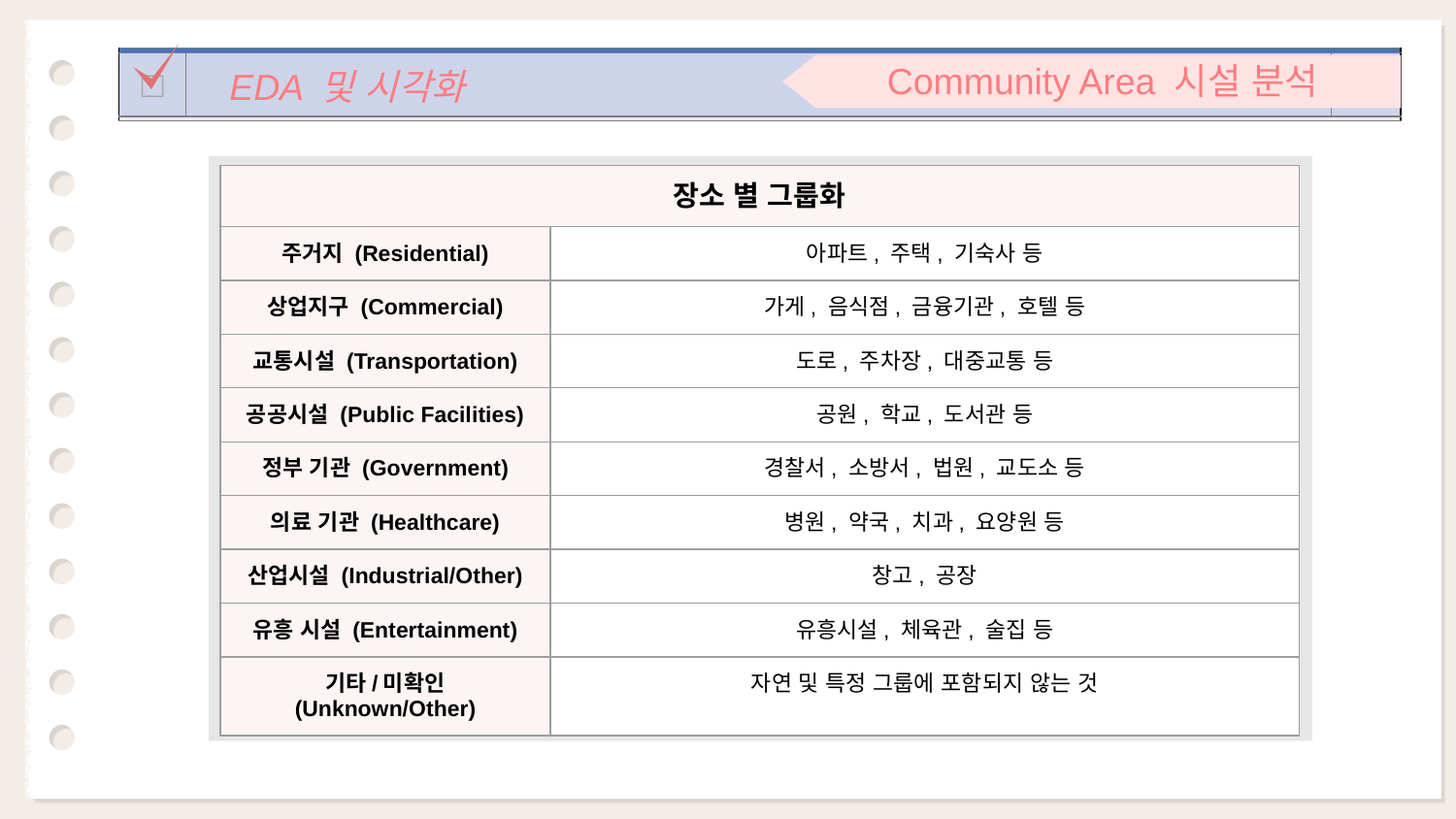

Community Area 시설 분석

|  |  |  |
| --- | --- | --- |
| □ | EDA 및 시각화 | p.23 |
|  |  |  |

| 장소 별 그룹화 |  |
| --- | --- |
| 주거지 (Residential) | 아파트, 주택, 기숙사 등 |
| 상업지구 (Commercial) | 가게, 음식점, 금융기관, 호텔 등 |
| 교통시설 (Transportation) | 도로, 주차장, 대중교통 등 |
| 공공시설 (Public Facilities) | 공원, 학교, 도서관 등 |
| 정부 기관 (Government) | 경찰서, 소방서, 법원, 교도소 등 |
| 의료 기관 (Healthcare) | 병원, 약국, 치과, 요양원 등 |
| 산업시설 (Industrial/Other) | 창고, 공장 |
| 유흥 시설 (Entertainment) | 유흥시설, 체육관, 술집 등 |
| 기타/미확인 (Unknown/Other) | 자연 및 특정 그룹에 포함되지 않는 것 |